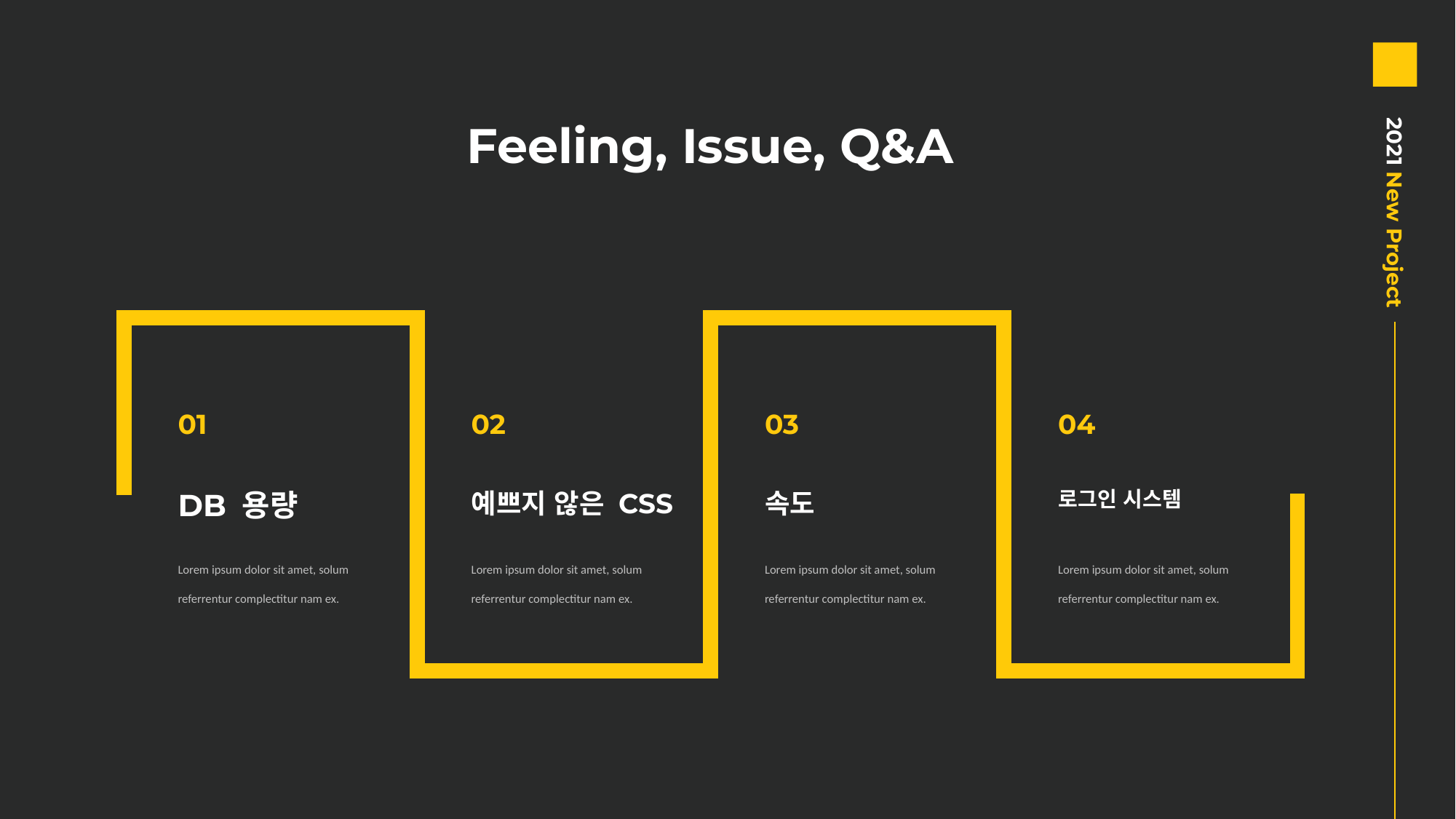

# Feeling, Issue, Q&A

01
02
03
04
2021 New Project
DB 용량
예쁘지 않은 CSS
속도
로그인 시스템

Lorem ipsum dolor sit amet, solum referrentur complectitur nam ex.
Lorem ipsum dolor sit amet, solum referrentur complectitur nam ex.
Lorem ipsum dolor sit amet, solum referrentur complectitur nam ex.
Lorem ipsum dolor sit amet, solum referrentur complectitur nam ex.